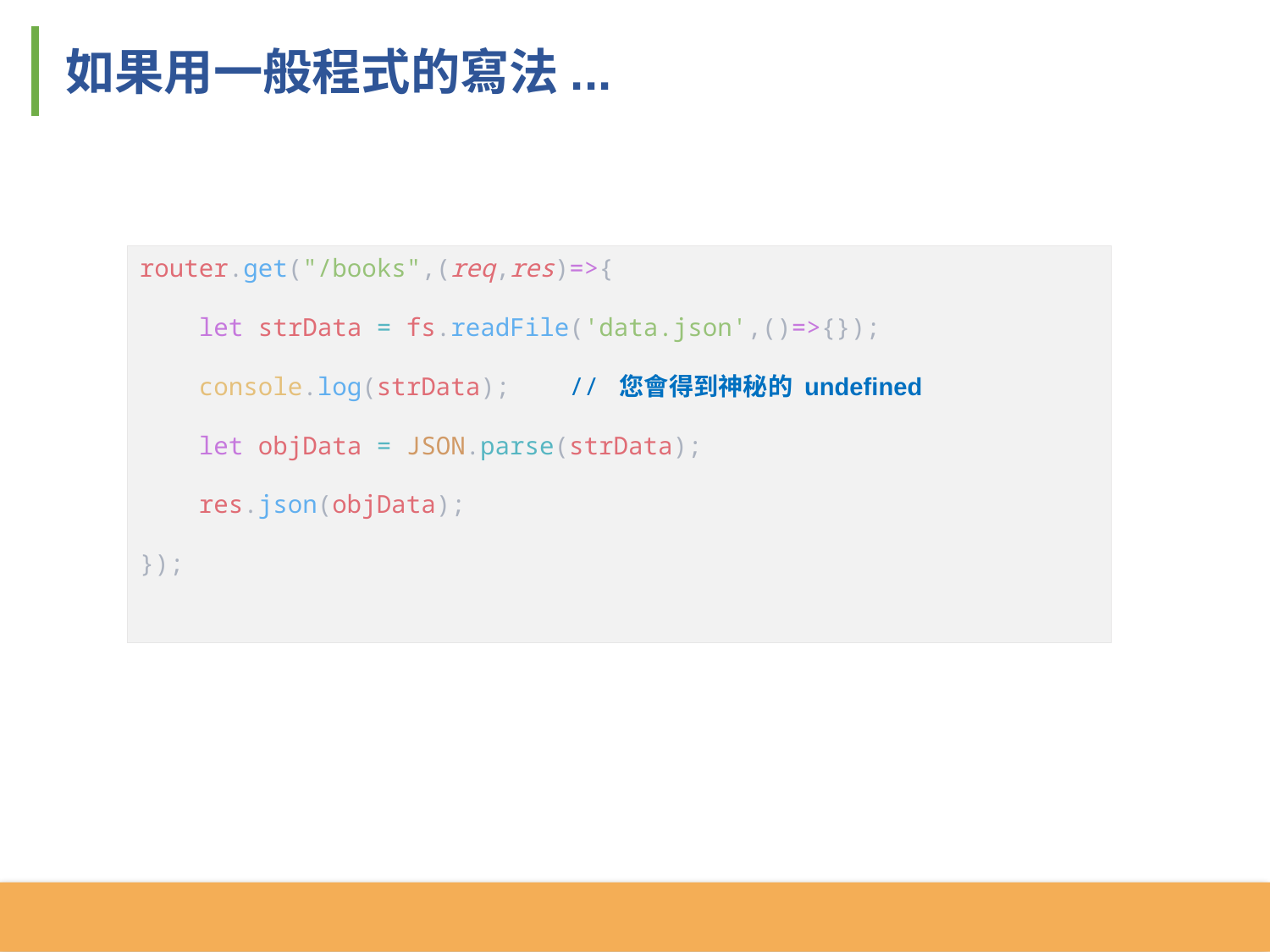

如果用一般程式的寫法...
router.get("/books",(req,res)=>{

    let strData = fs.readFile('data.json',()=>{});
    console.log(strData);    // 您會得到神秘的 undefined
    let objData = JSON.parse(strData);
    res.json(objData);

});